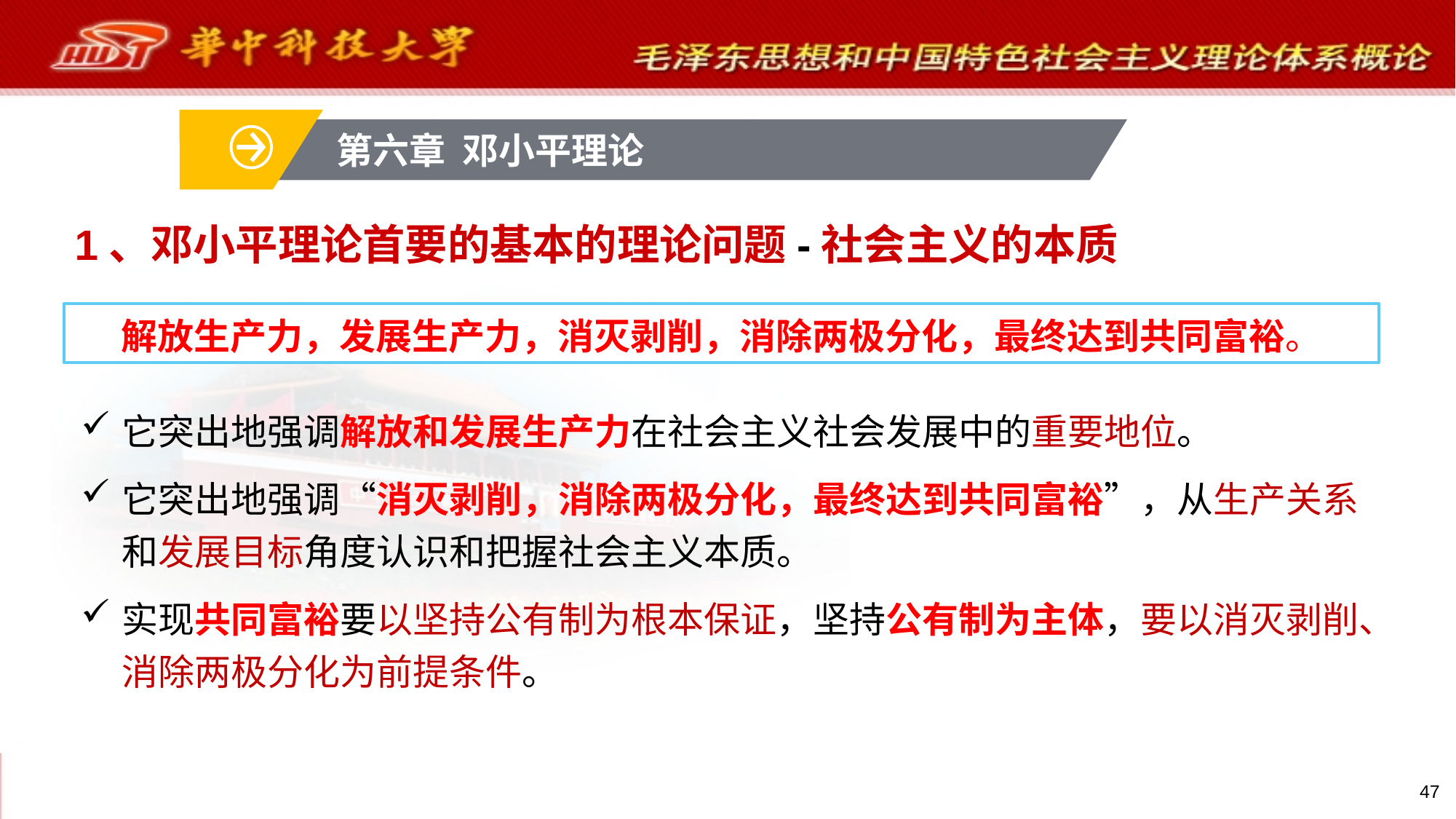

第六章  邓小平理论

# 1、邓小平理论首要的基本的理论问题-社会主义的本质
解放生产力，发展生产力，消灭剥削，消除两极分化，最终达到共同富裕。
它突出地强调解放和发展生产力在社会主义社会发展中的重要地位。
它突出地强调“消灭剥削，消除两极分化，最终达到共同富裕”，从生产关系和发展目标角度认识和把握社会主义本质。
实现共同富裕要以坚持公有制为根本保证，坚持公有制为主体，要以消灭剥削、消除两极分化为前提条件。
47